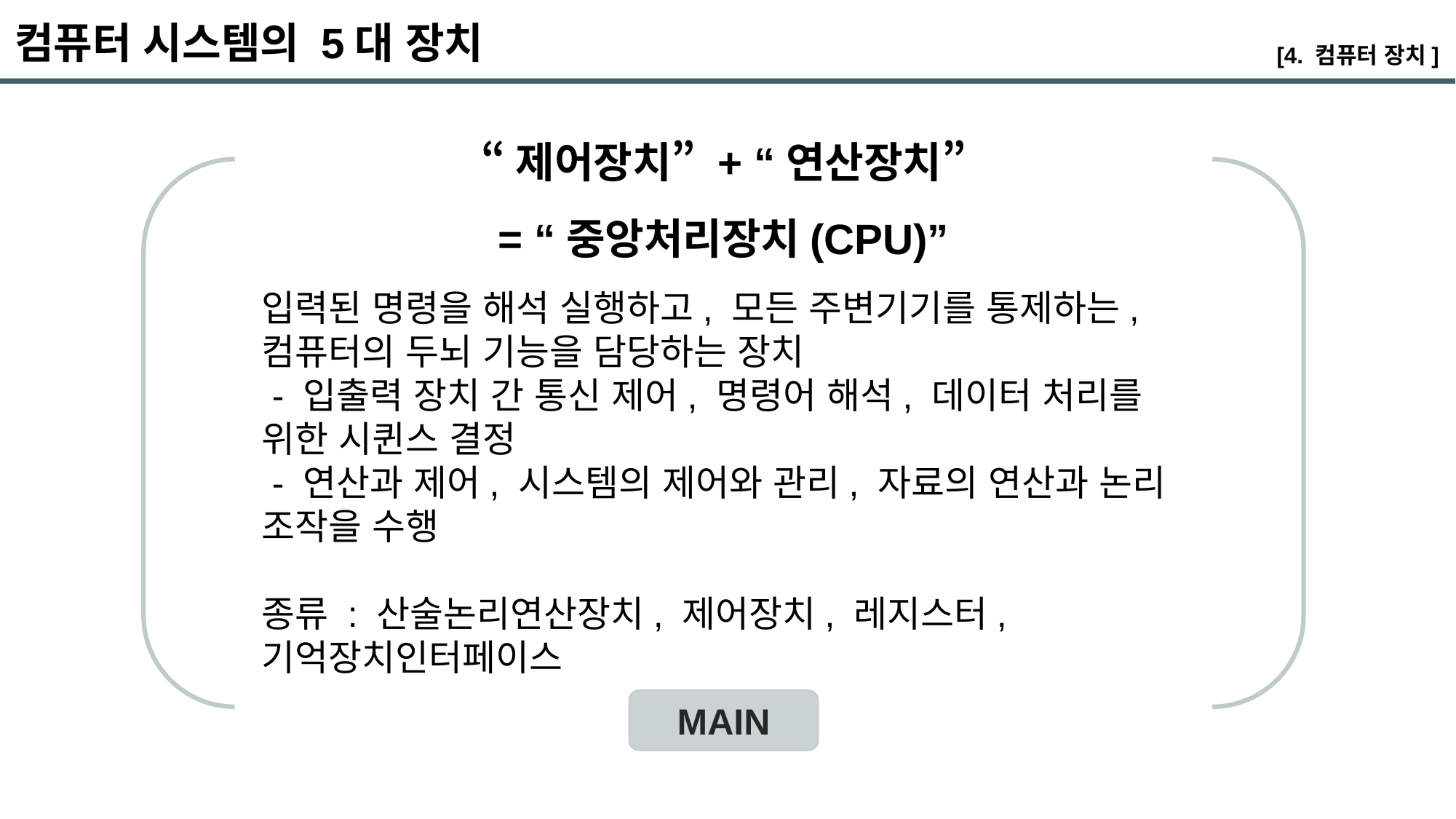

컴퓨터 시스템의 5대 장치
[4. 컴퓨터 장치]

“제어장치” + “연산장치”
= “중앙처리장치(CPU)”

입력된 명령을 해석 실행하고, 모든 주변기기를 통제하는, 컴퓨터의 두뇌 기능을 담당하는 장치
 - 입출력 장치 간 통신 제어, 명령어 해석, 데이터 처리를 위한 시퀸스 결정
 - 연산과 제어, 시스템의 제어와 관리, 자료의 연산과 논리 조작을 수행

종류 : 산술논리연산장치, 제어장치, 레지스터, 기억장치인터페이스
MAIN